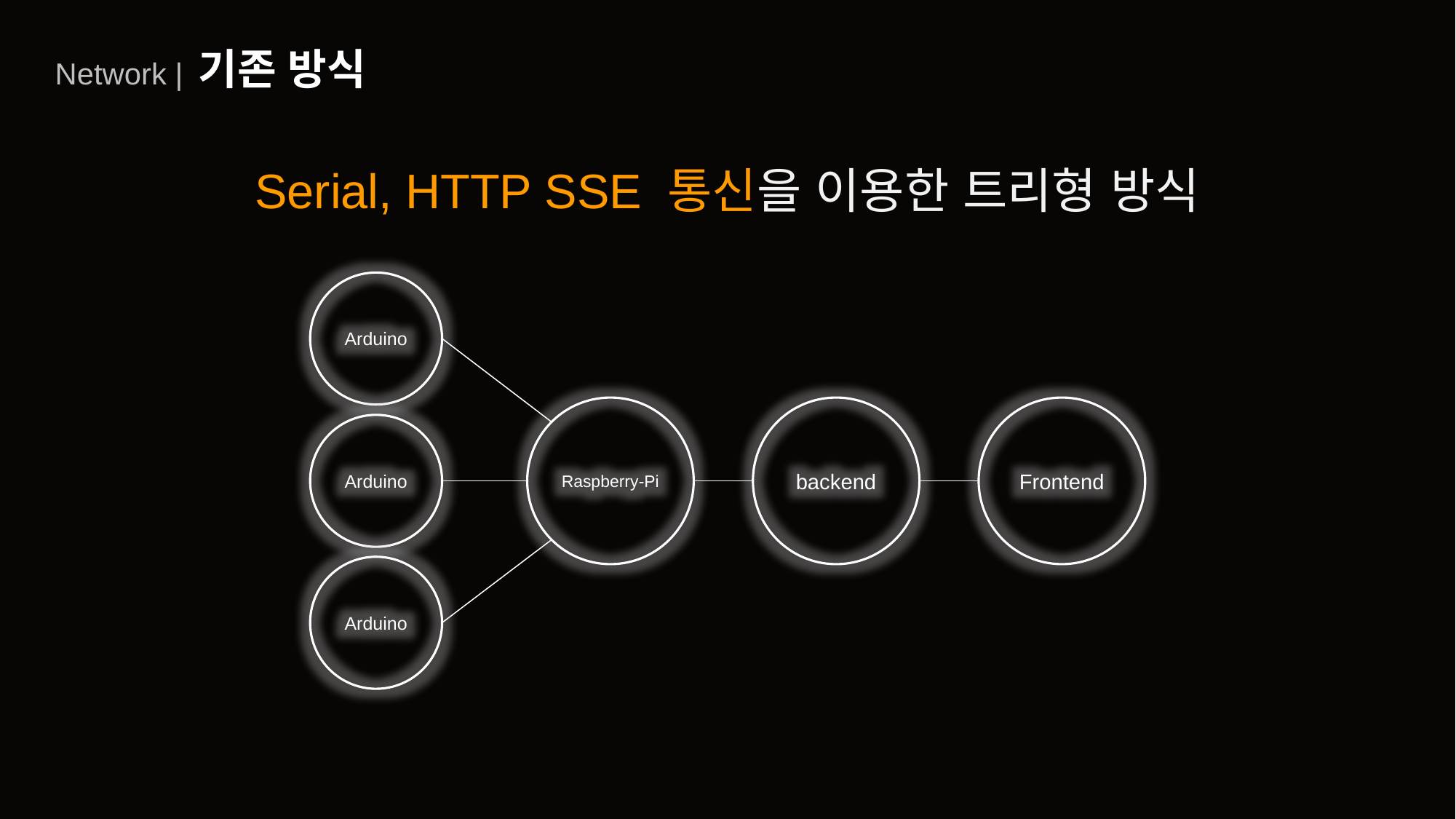

Network | 기존 방식
Serial, HTTP SSE 통신을 이용한 트리형 방식
Arduino
Raspberry-Pi
backend
Frontend
Arduino
Arduino